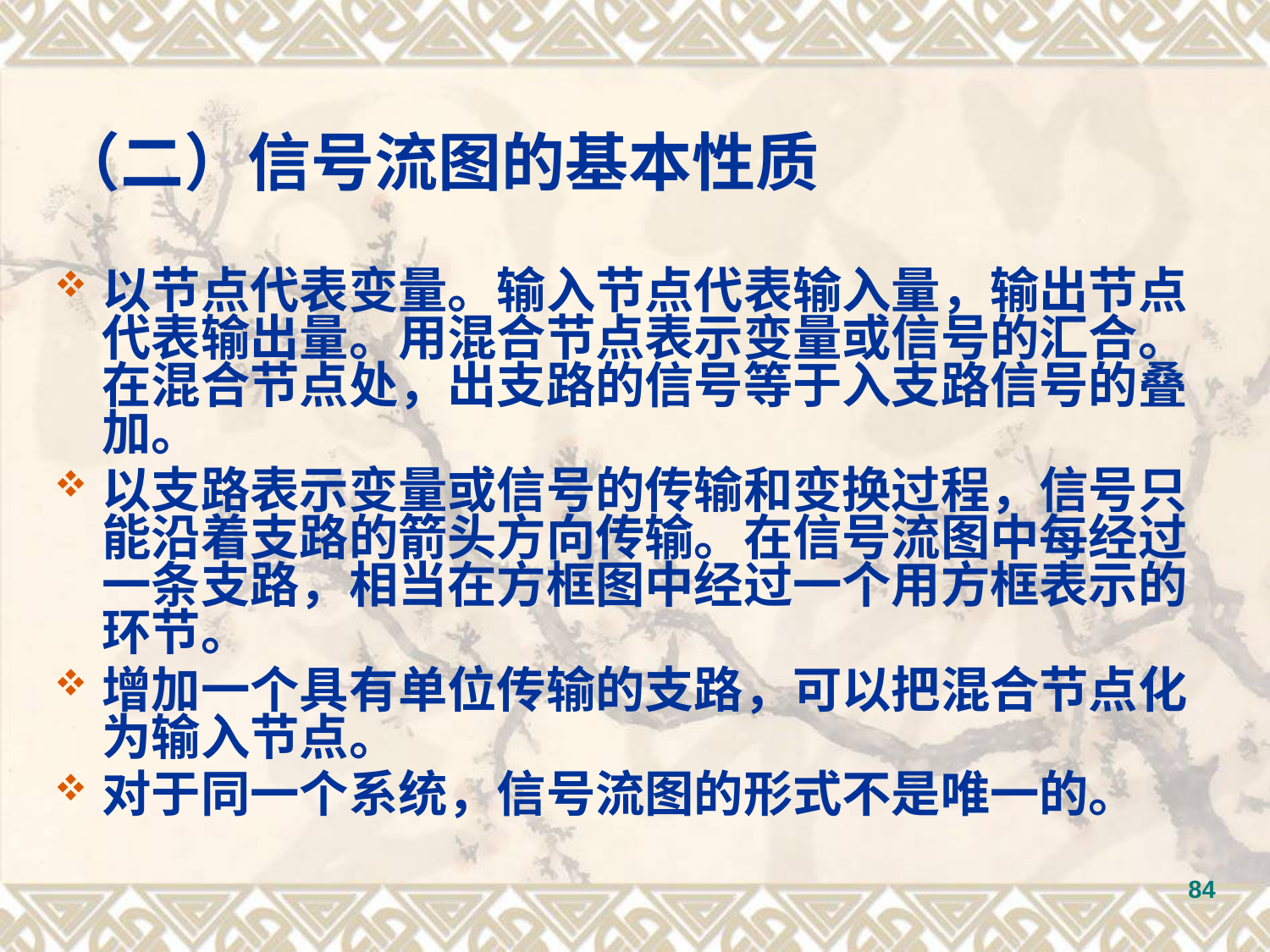

以节点代表变量。输入节点代表输入量，输出节点代表输出量。用混合节点表示变量或信号的汇合。在混合节点处，出支路的信号等于入支路信号的叠加。
以支路表示变量或信号的传输和变换过程，信号只能沿着支路的箭头方向传输。在信号流图中每经过一条支路，相当在方框图中经过一个用方框表示的环节。
增加一个具有单位传输的支路，可以把混合节点化为输入节点。
对于同一个系统，信号流图的形式不是唯一的。
（二）信号流图的基本性质
84
84